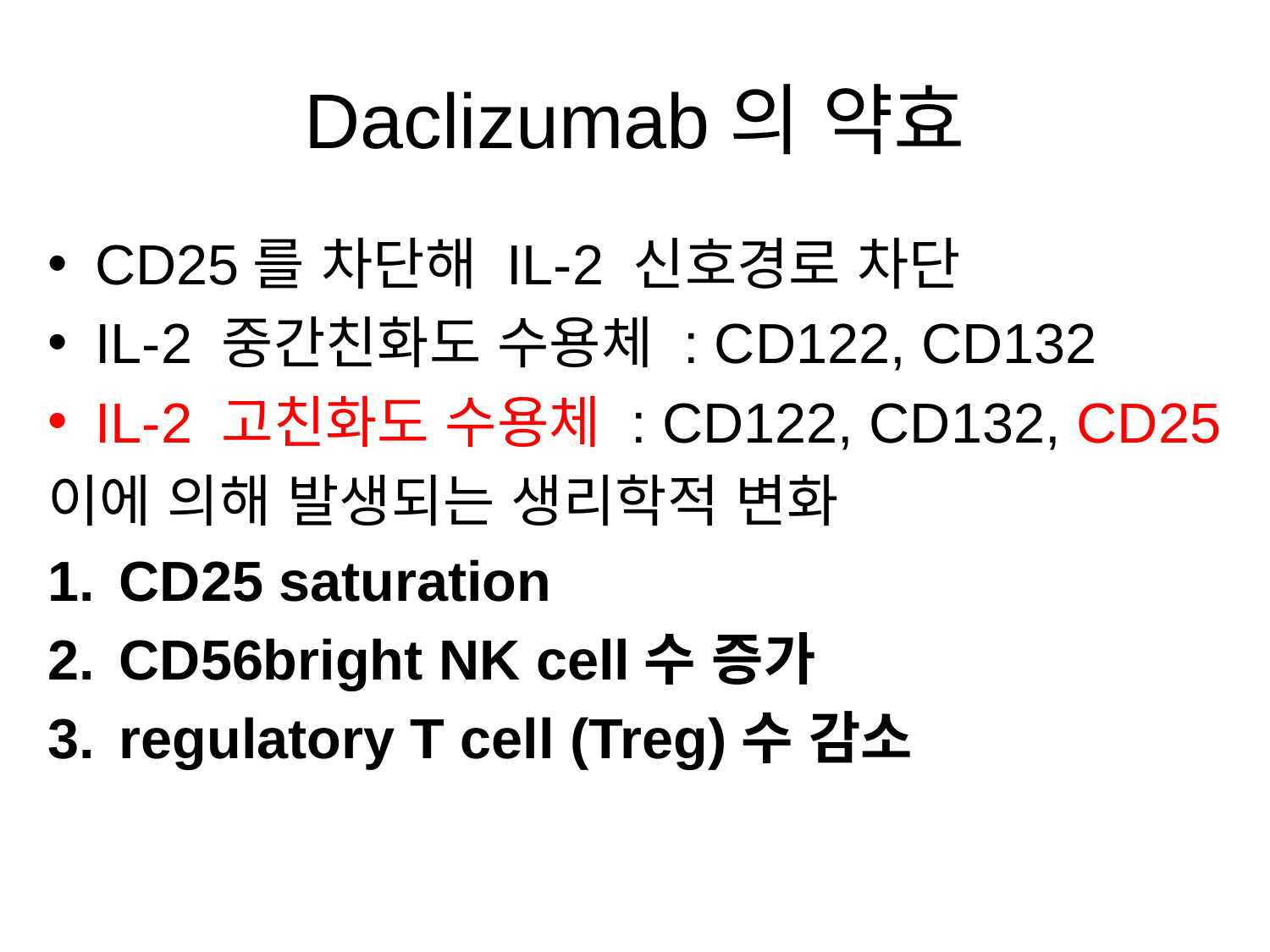

# Daclizumab의 약효
CD25를 차단해 IL-2 신호경로 차단
IL-2 중간친화도 수용체 : CD122, CD132
IL-2 고친화도 수용체 : CD122, CD132, CD25
이에 의해 발생되는 생리학적 변화
CD25 saturation
CD56bright NK cell수 증가
regulatory T cell (Treg)수 감소